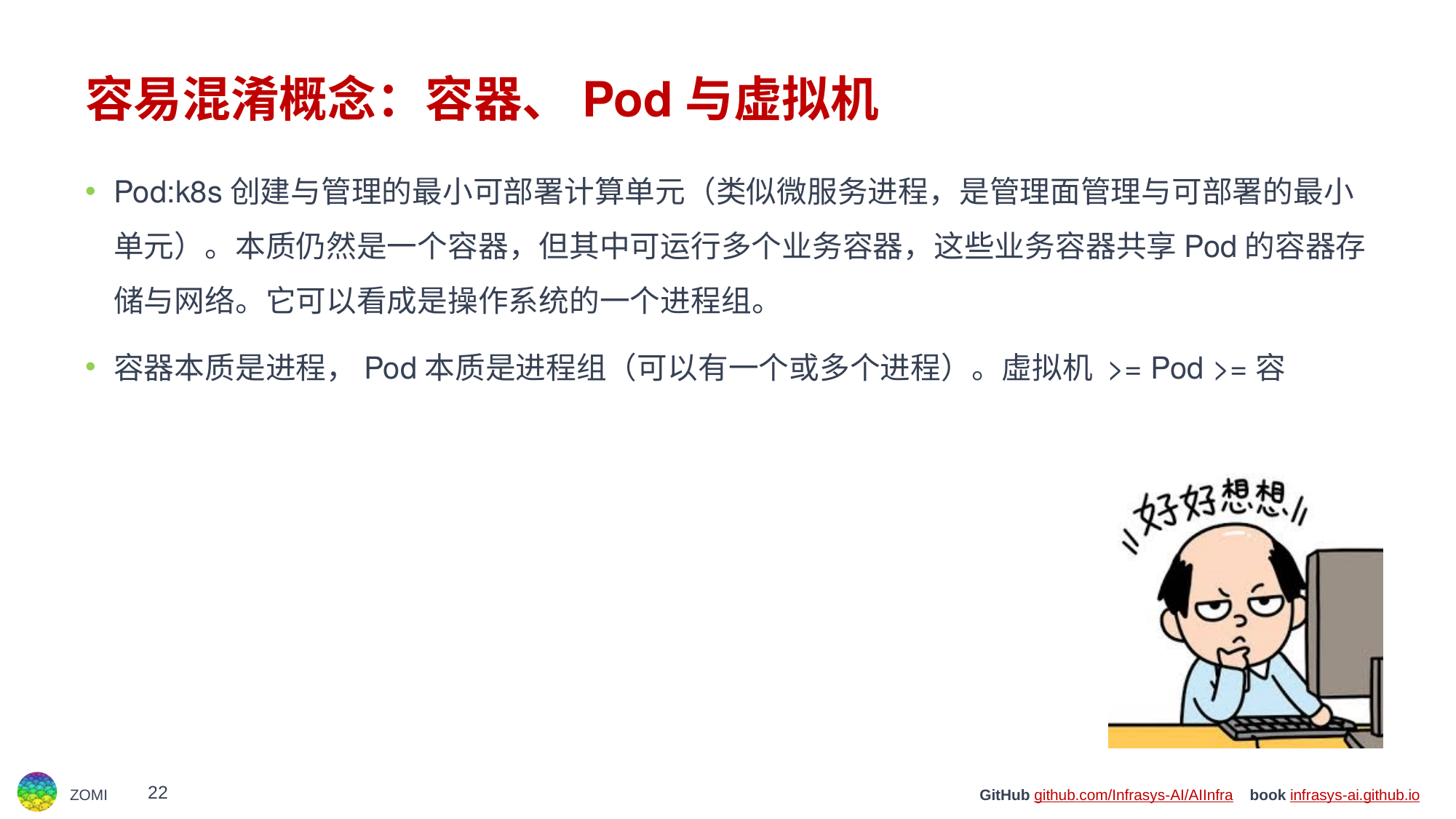

# 容易混淆概念：容器、Pod与虚拟机
Pod:k8s创建与管理的最小可部署计算单元（类似微服务进程，是管理面管理与可部署的最小单元）。本质仍然是一个容器，但其中可运行多个业务容器，这些业务容器共享Pod的容器存储与网络。它可以看成是操作系统的一个进程组。
容器本质是进程，Pod本质是进程组（可以有一个或多个进程）。虛拟机 >= Pod >=容